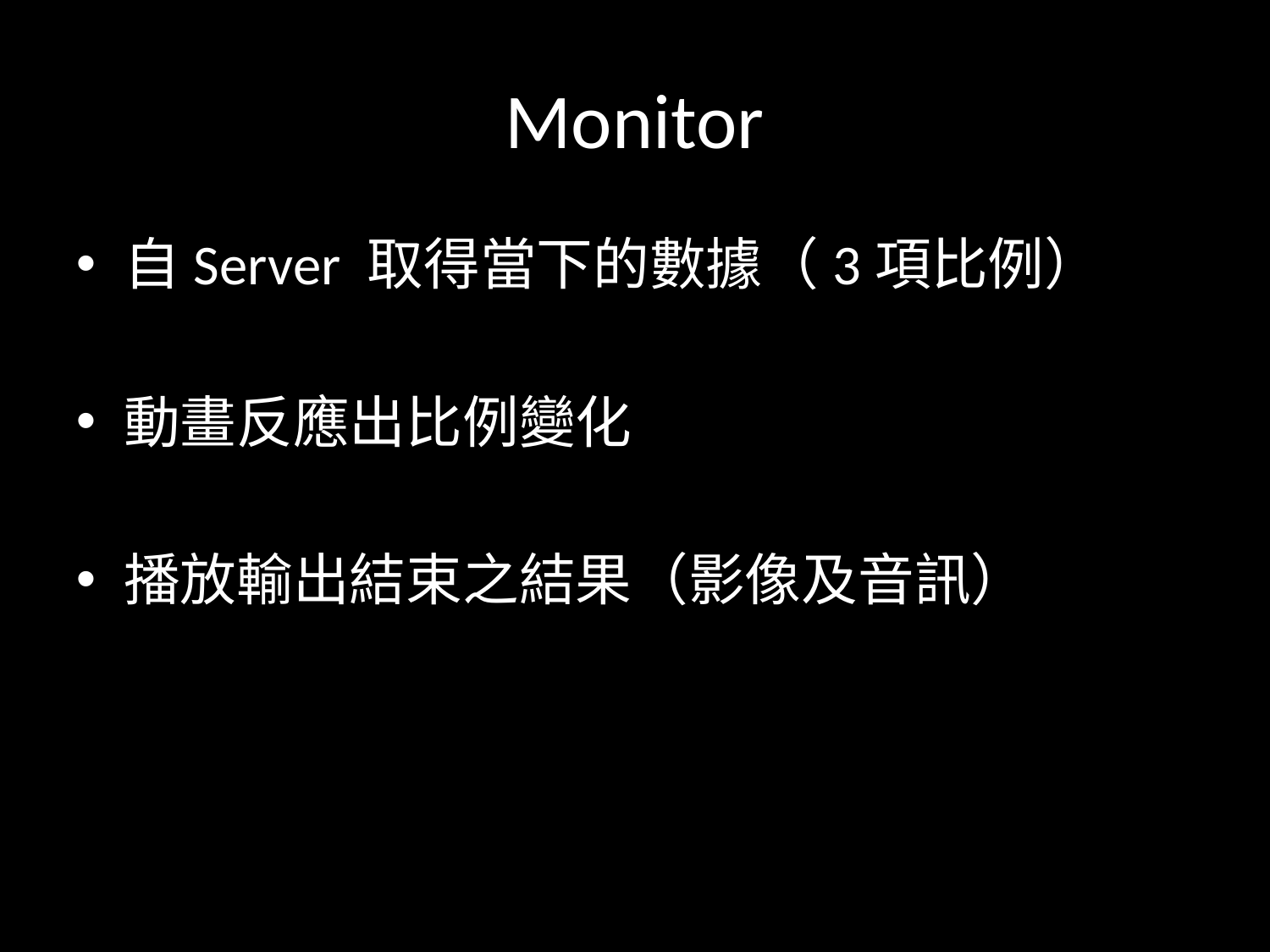

Monitor
自Server 取得當下的數據（3項比例）

動畫反應出比例變化

播放輸出結束之結果（影像及音訊）